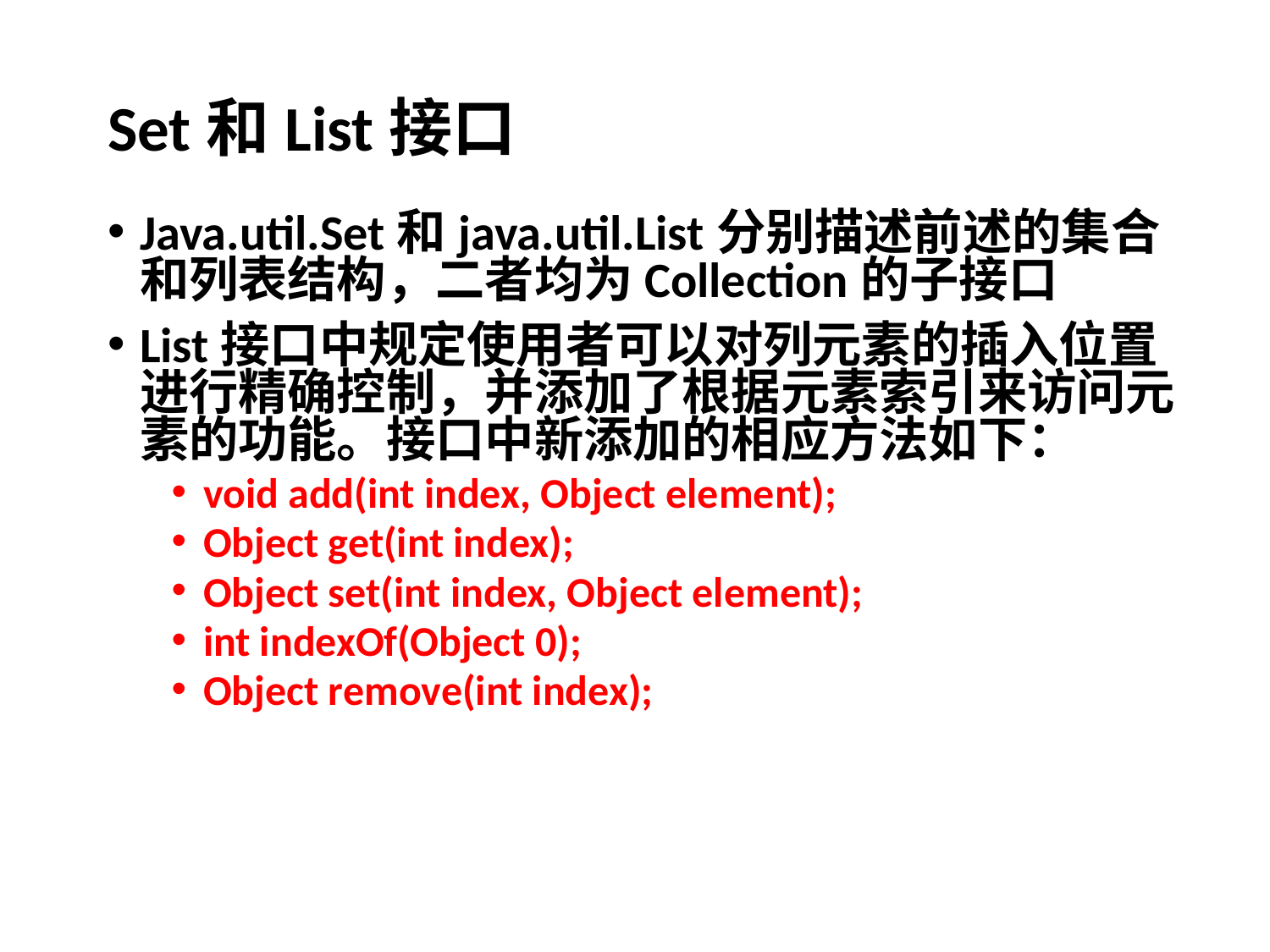

# Set和List接口
Java.util.Set和java.util.List分别描述前述的集合和列表结构，二者均为Collection的子接口
List接口中规定使用者可以对列元素的插入位置进行精确控制，并添加了根据元素索引来访问元素的功能。接口中新添加的相应方法如下：
void add(int index, Object element);
Object get(int index);
Object set(int index, Object element);
int indexOf(Object 0);
Object remove(int index);